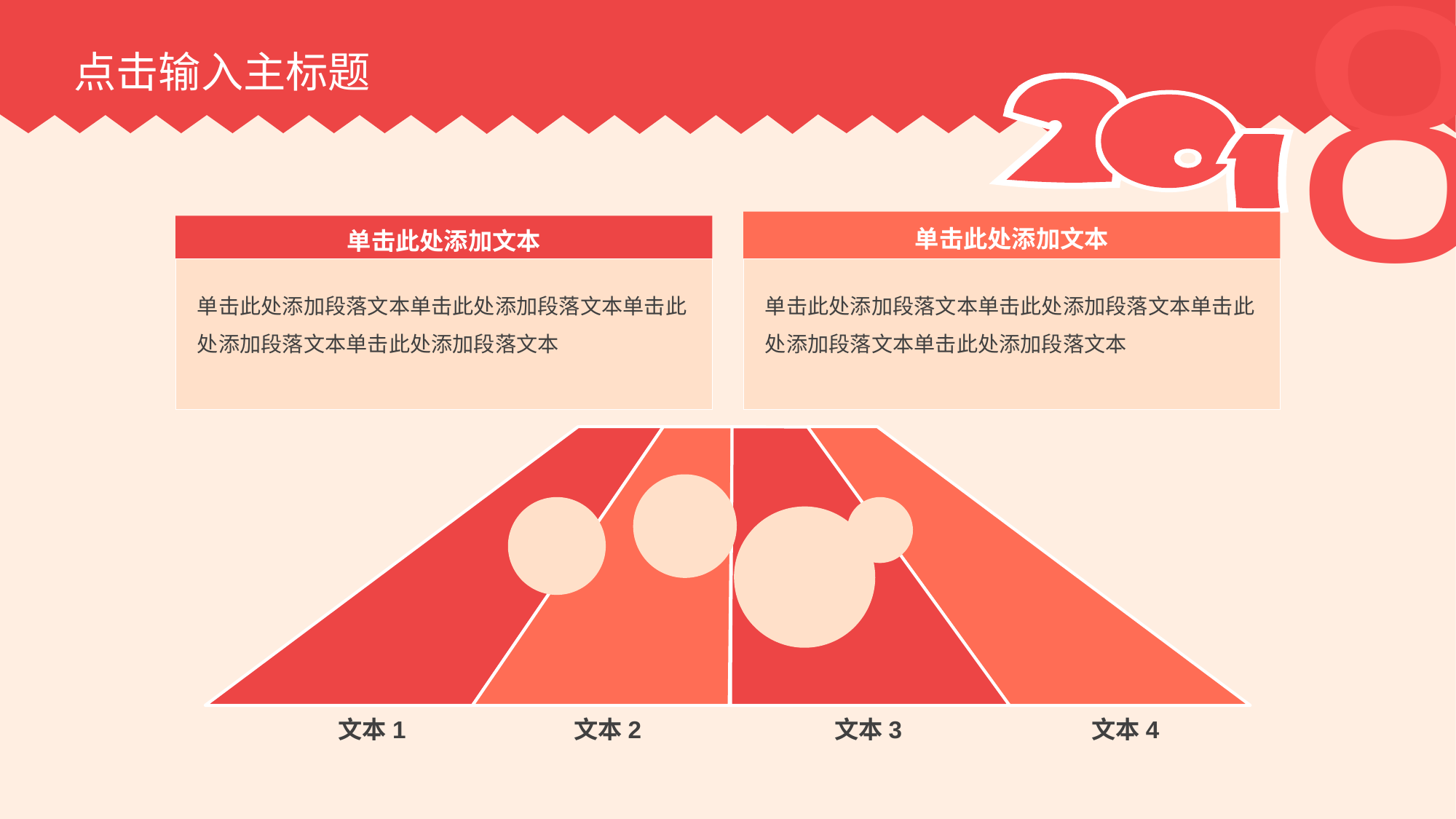

点击输入主标题
单击此处添加文本
单击此处添加段落文本单击此处添加段落文本单击此处添加段落文本单击此处添加段落文本
单击此处添加文本
单击此处添加段落文本单击此处添加段落文本单击此处添加段落文本单击此处添加段落文本

文本1
文本2
文本3
文本4